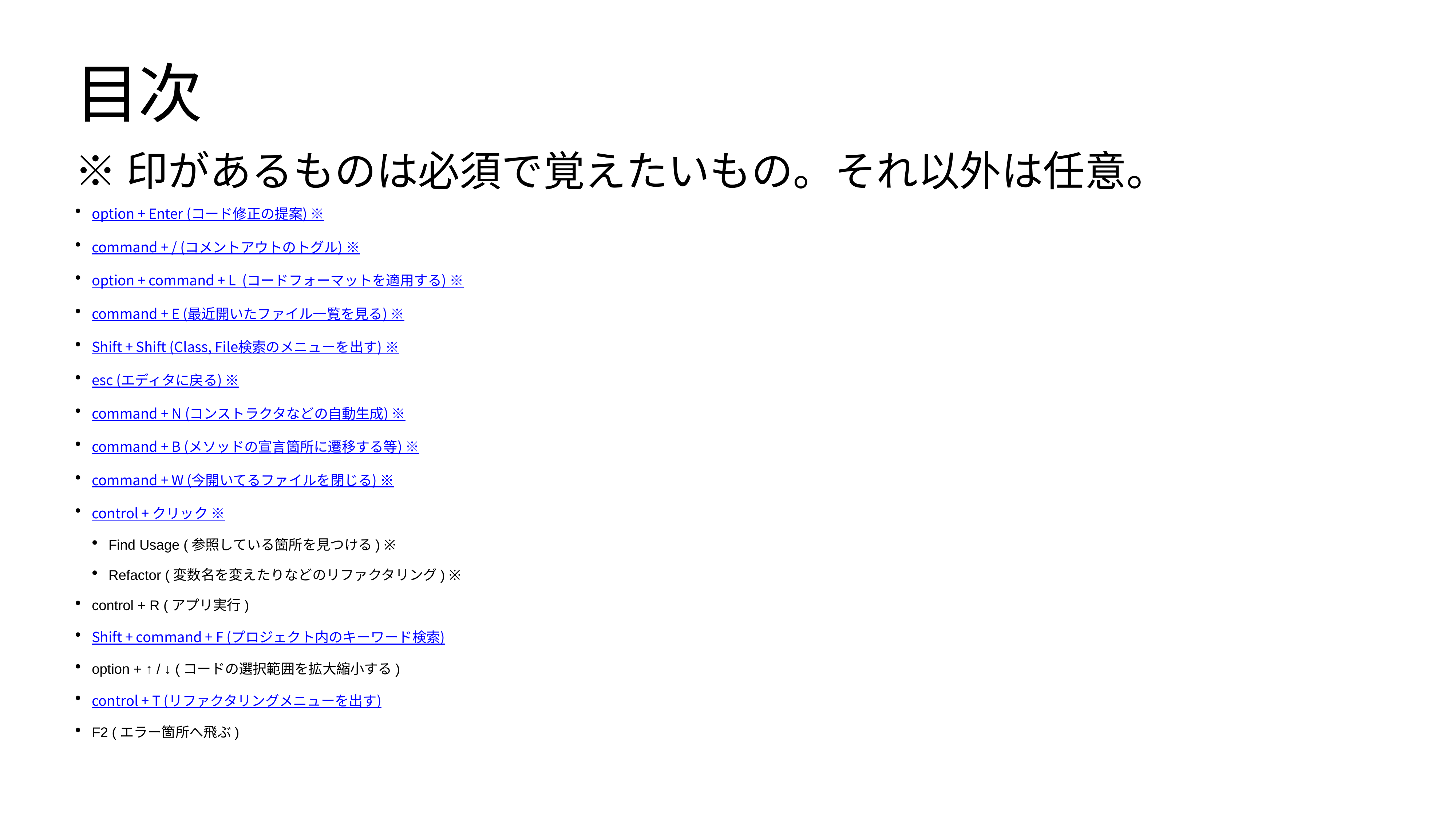

# 目次
※印があるものは必須で覚えたいもの。それ以外は任意。
option + Enter (コード修正の提案) ※
command + / (コメントアウトのトグル) ※
option + command + L  (コードフォーマットを適用する) ※
command + E (最近開いたファイル一覧を見る) ※
Shift + Shift (Class, File検索のメニューを出す) ※
esc (エディタに戻る) ※
command + N (コンストラクタなどの自動生成) ※
command + B (メソッドの宣言箇所に遷移する等) ※
command + W (今開いてるファイルを閉じる) ※
control + クリック ※
Find Usage (参照している箇所を見つける) ※
Refactor (変数名を変えたりなどのリファクタリング) ※
control + R (アプリ実行)
Shift + command + F (プロジェクト内のキーワード検索)
option + ↑ / ↓ (コードの選択範囲を拡大縮小する)
control + T (リファクタリングメニューを出す)
F2 (エラー箇所へ飛ぶ)
2